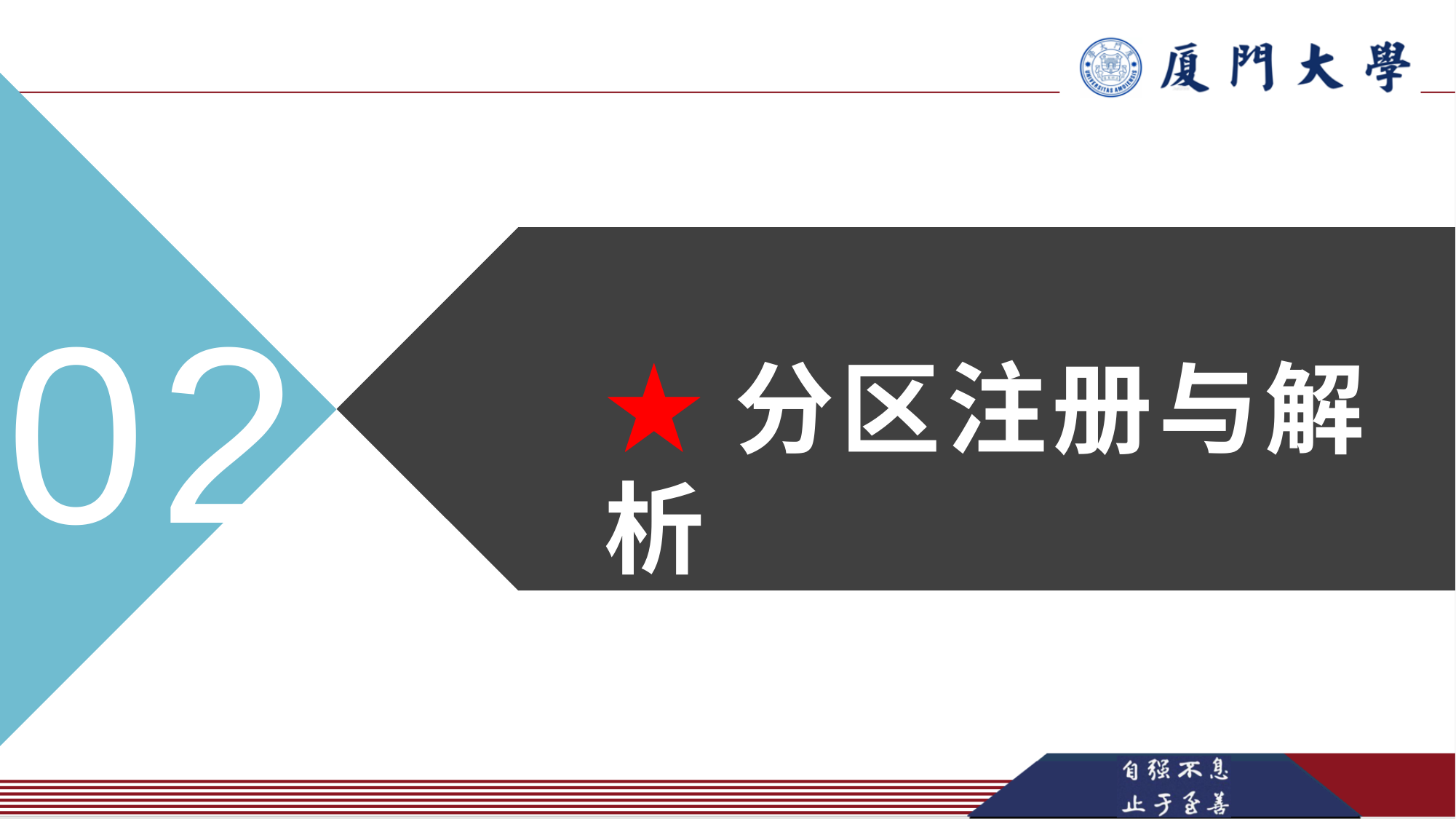

02
Enter your title
★分区注册与解析
01 Title
02 Title
03 Title
04 Title